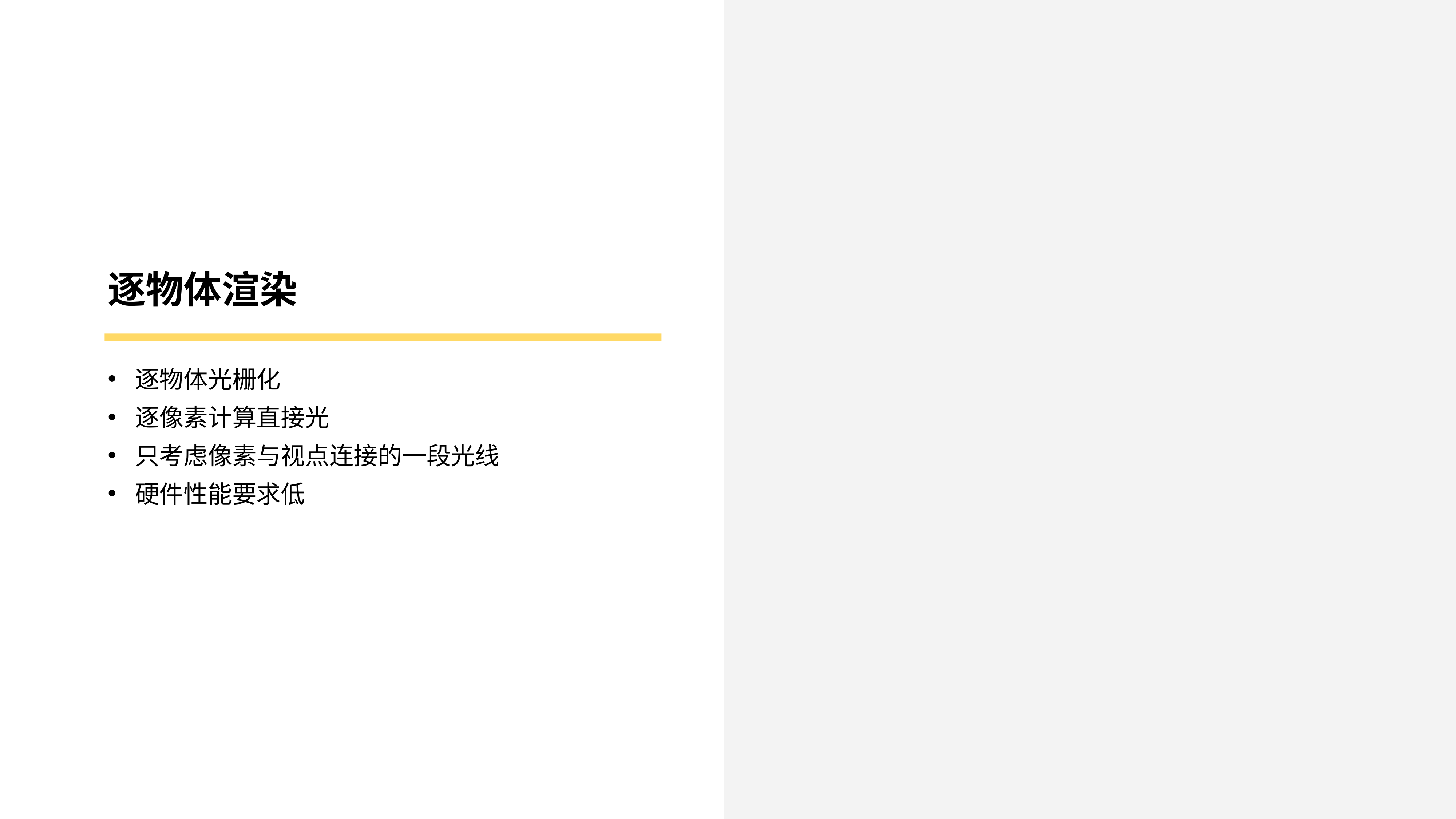

逐物体渲染

逐物体光栅化
逐像素计算直接光
只考虑像素与视点连接的一段光线
硬件性能要求低